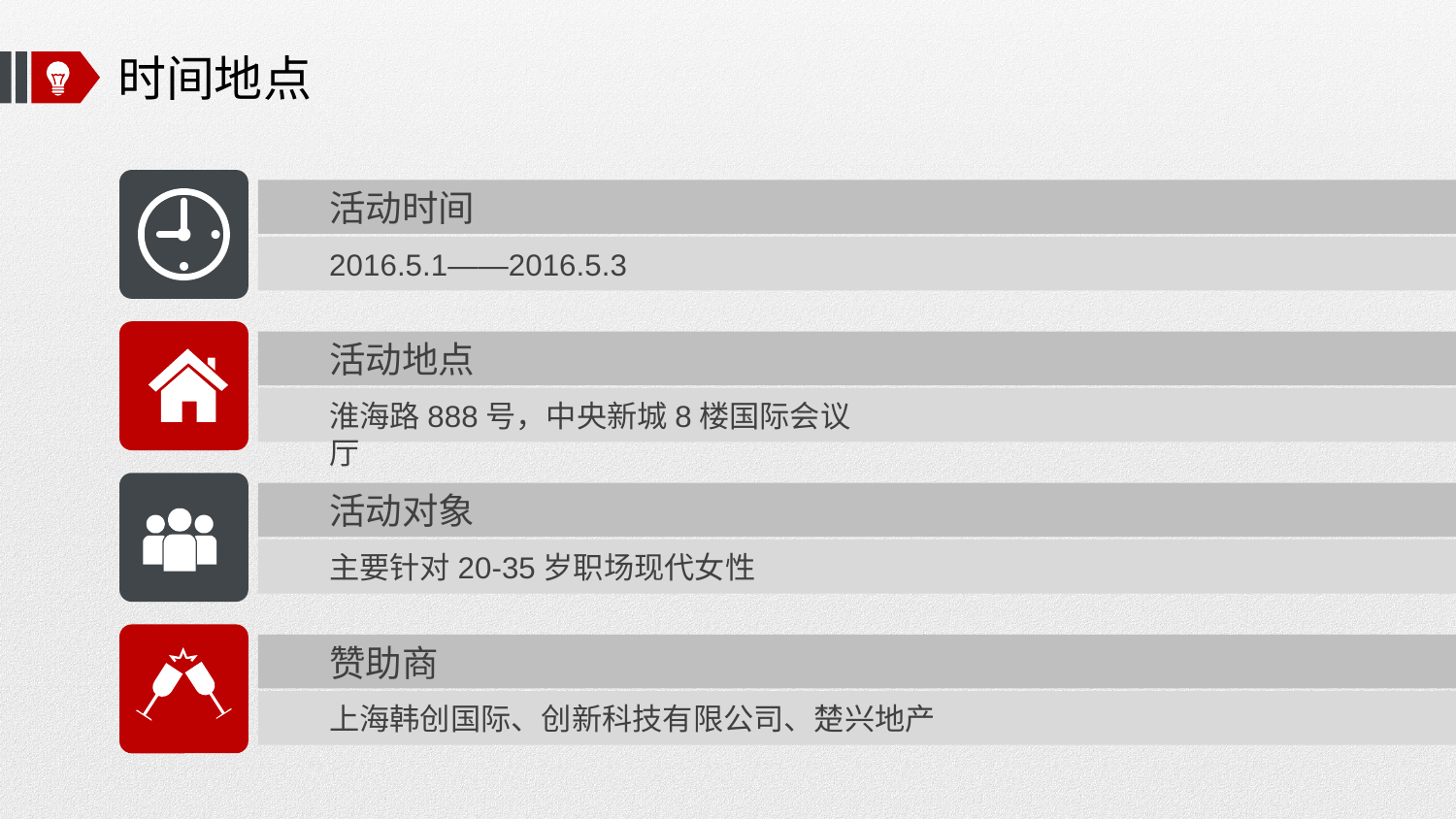

# 时间地点

活动时间

2016.5.1——2016.5.3

活动地点

淮海路888号，中央新城8楼国际会议厅

活动对象

主要针对20-35岁职场现代女性

赞助商

上海韩创国际、创新科技有限公司、楚兴地产
浏览更多搜索：COOLLA       技术支持、合作、定制PPT联系QQ:34865632